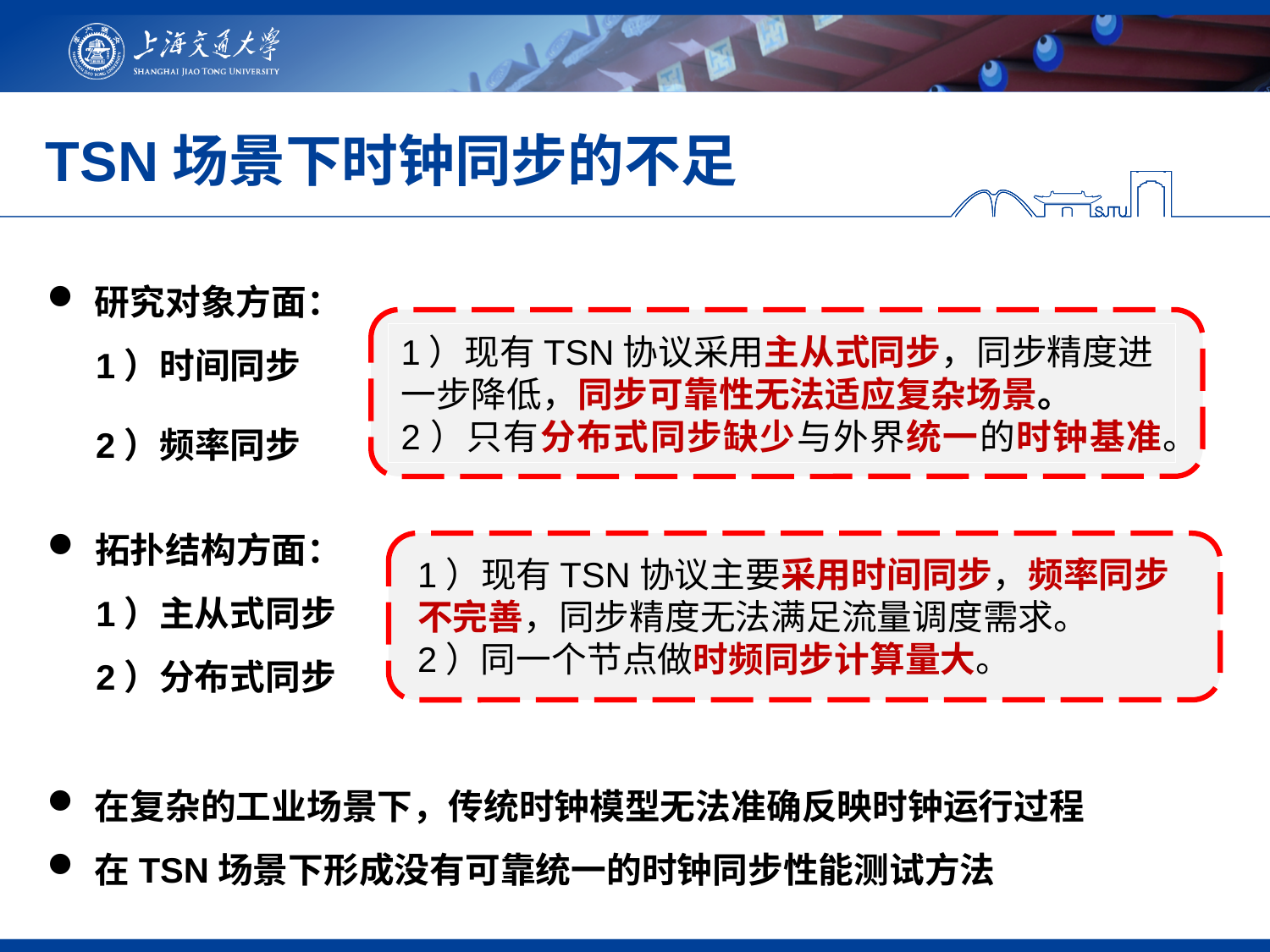

TSN场景下时钟同步的不足
研究对象方面：
     1）时间同步

     2）频率同步

1）现有TSN协议采用主从式同步，同步精度进一步降低，同步可靠性无法适应复杂场景。
2）只有分布式同步缺少与外界统一的时钟基准。
拓扑结构方面：
     1）主从式同步
     2）分布式同步

1）现有TSN协议主要采用时间同步，频率同步不完善，同步精度无法满足流量调度需求。
2）同一个节点做时频同步计算量大。
在复杂的工业场景下，传统时钟模型无法准确反映时钟运行过程
在TSN场景下形成没有可靠统一的时钟同步性能测试方法